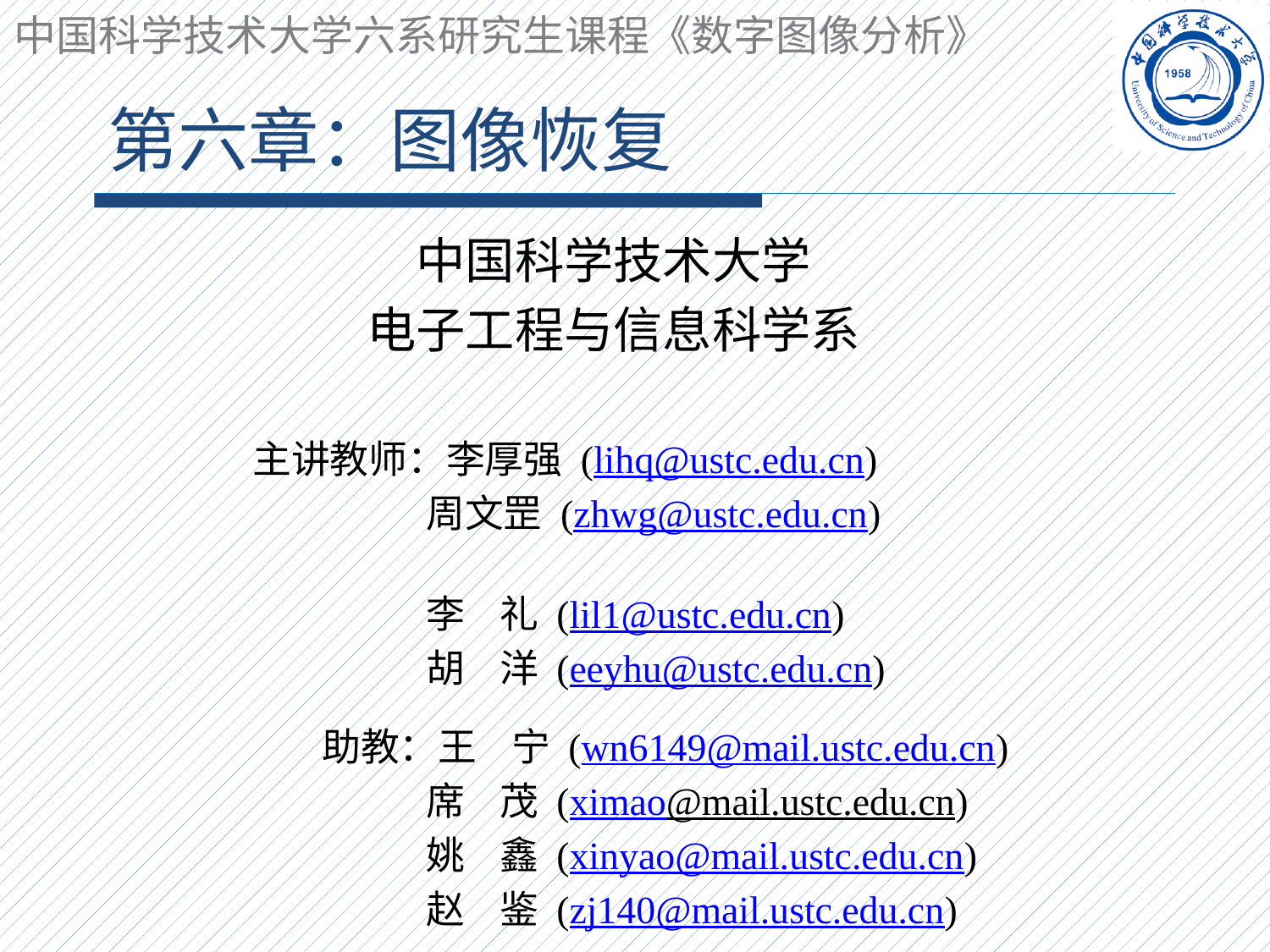

# 第六章：图像恢复
中国科学技术大学六系研究生课程《数字图像分析》
中国科学技术大学
电子工程与信息科学系

            主讲教师：李厚强 (lihq@ustc.edu.cn)
                                周文罡 (zhwg@ustc.edu.cn)
                                李    礼 (lil1@ustc.edu.cn)
                                胡    洋 (eeyhu@ustc.edu.cn)
                    助教：王    宁 (wn6149@mail.ustc.edu.cn)
                                席    茂 (ximao@mail.ustc.edu.cn)
                                姚    鑫 (xinyao@mail.ustc.edu.cn)
                                赵    鉴 (zj140@mail.ustc.edu.cn)